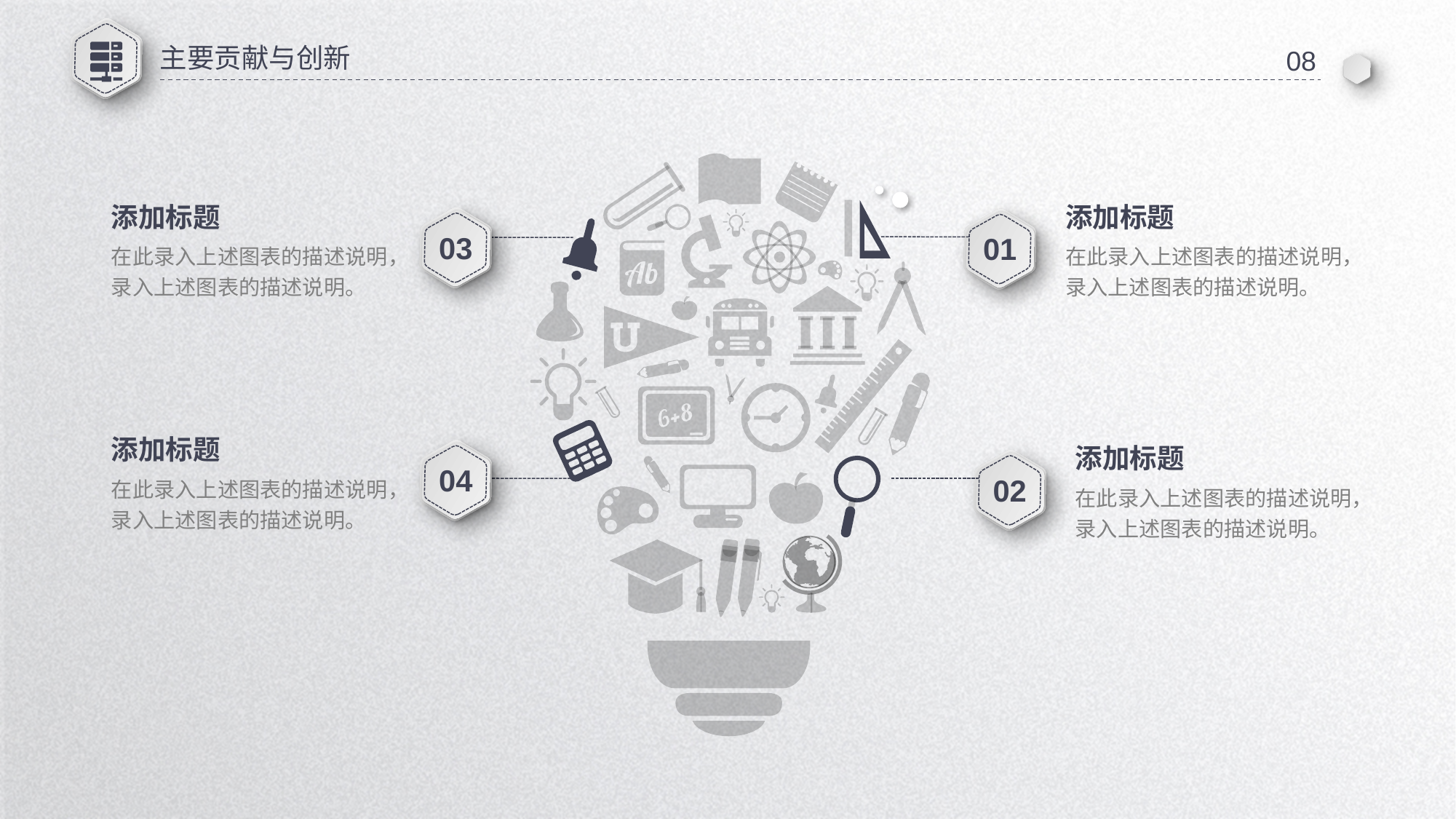

主要贡献与创新
08

添加标题
添加标题

03

01

在此录入上述图表的描述说明，录入上述图表的描述说明。
在此录入上述图表的描述说明，录入上述图表的描述说明。

添加标题
添加标题

04

02

在此录入上述图表的描述说明，录入上述图表的描述说明。

在此录入上述图表的描述说明，录入上述图表的描述说明。